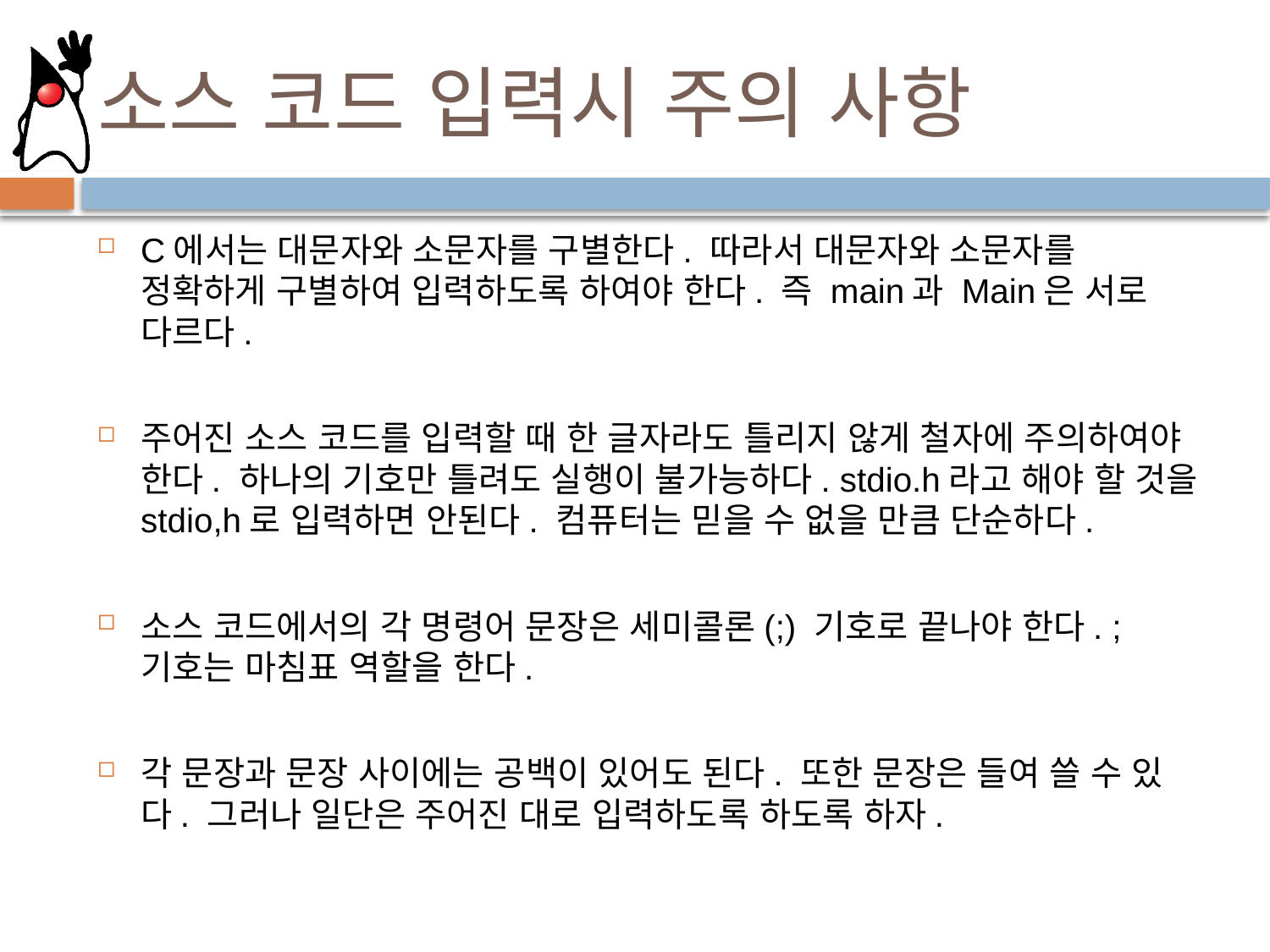

# 소스 코드 입력시 주의 사항
C에서는 대문자와 소문자를 구별한다. 따라서 대문자와 소문자를 정확하게 구별하여 입력하도록 하여야 한다. 즉 main과 Main은 서로 다르다.

주어진 소스 코드를 입력할 때 한 글자라도 틀리지 않게 철자에 주의하여야 한다. 하나의 기호만 틀려도 실행이 불가능하다. stdio.h라고 해야 할 것을 stdio,h로 입력하면 안된다. 컴퓨터는 믿을 수 없을 만큼 단순하다.

소스 코드에서의 각 명령어 문장은 세미콜론(;) 기호로 끝나야 한다. ; 기호는 마침표 역할을 한다.

각 문장과 문장 사이에는 공백이 있어도 된다. 또한 문장은 들여 쓸 수 있다. 그러나 일단은 주어진 대로 입력하도록 하도록 하자.